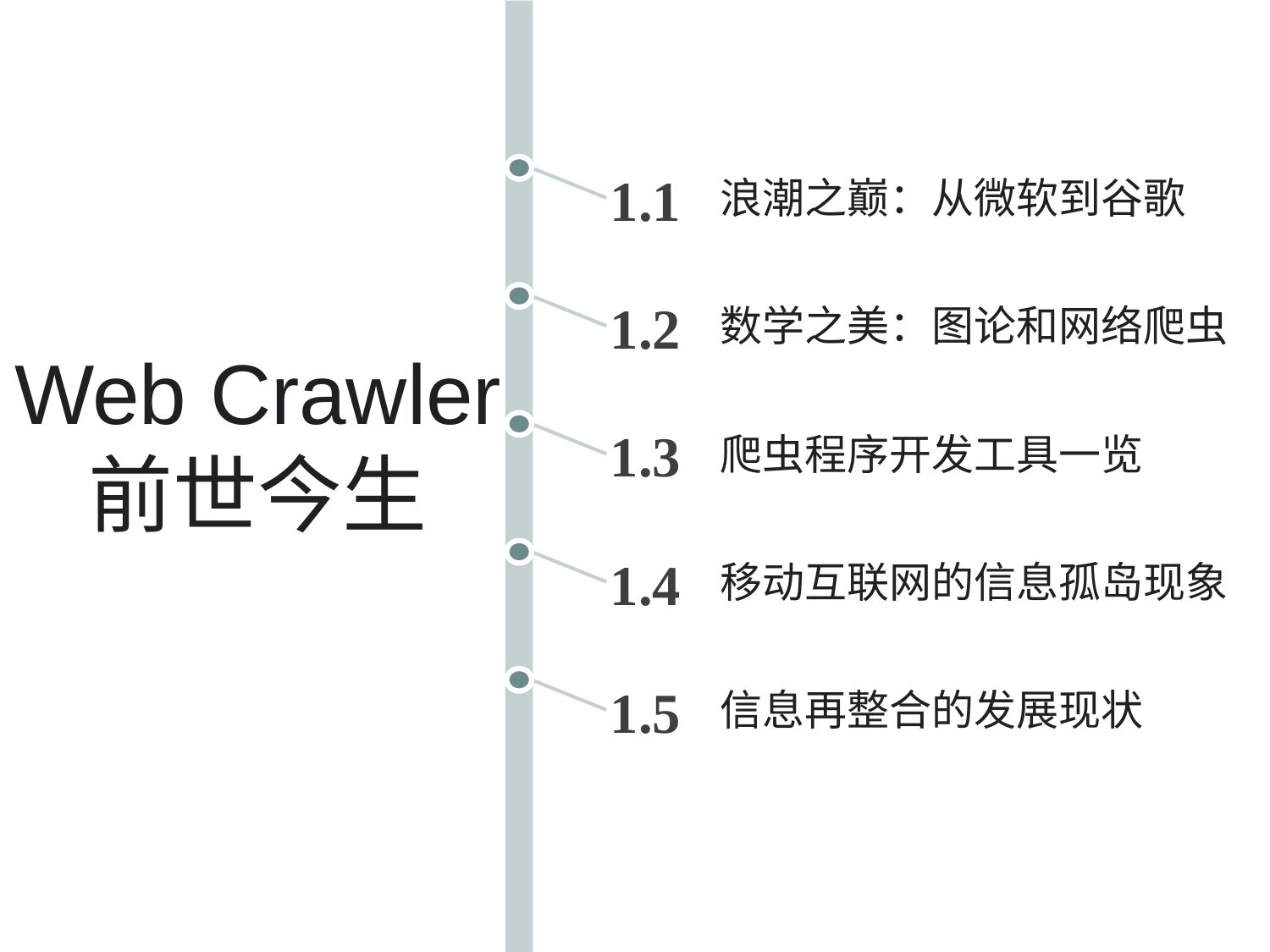

浪潮之巅：从微软到谷歌
1.1

数学之美：图论和网络爬虫
Web Crawler
前世今生

1.2

爬虫程序开发工具一览
1.3

移动互联网的信息孤岛现象
1.4

信息再整合的发展现状
1.5